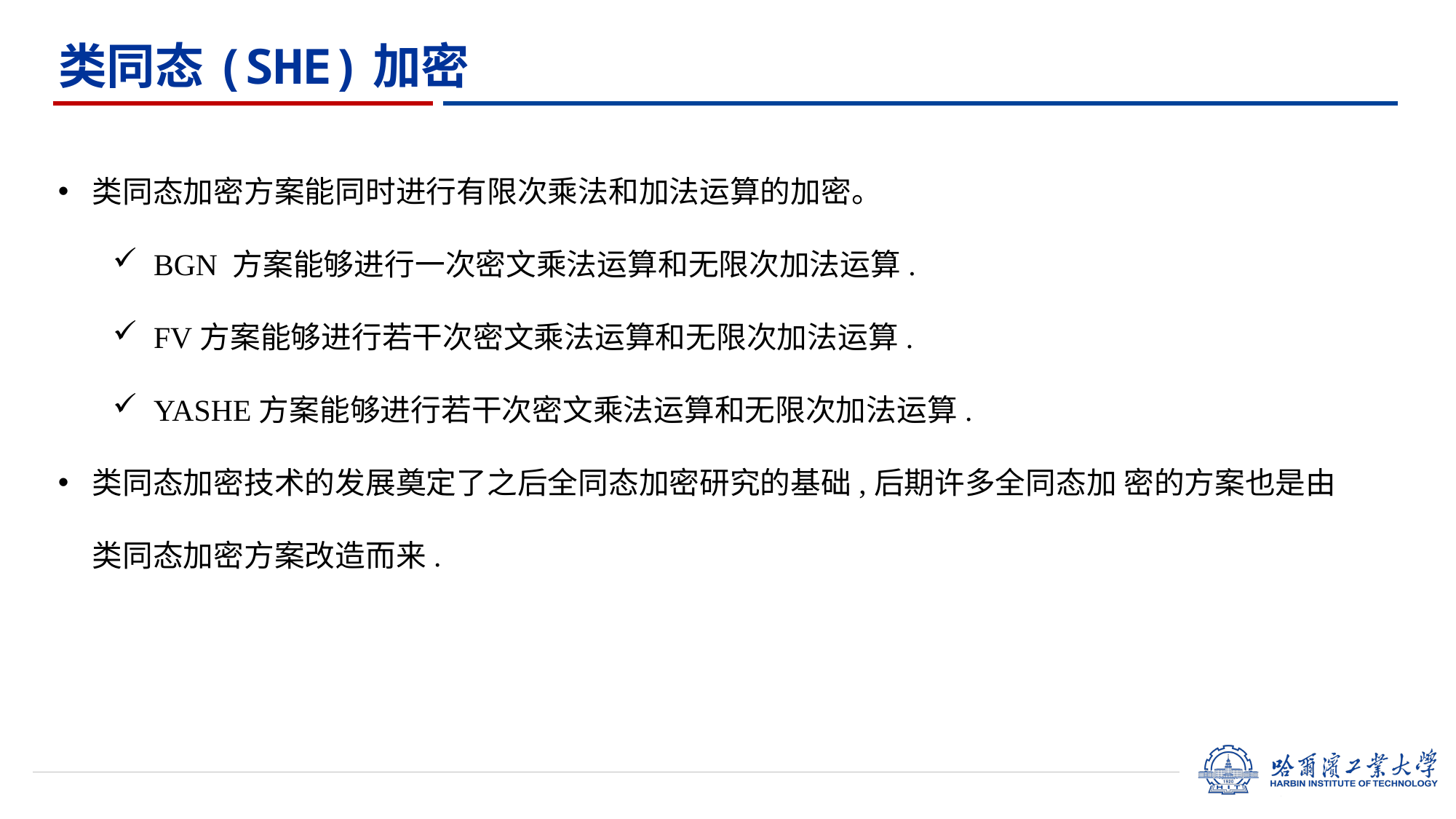

# 类同态(SHE)加密
类同态加密方案能同时进行有限次乘法和加法运算的加密。
BGN 方案能够进行一次密文乘法运算和无限次加法运算.
FV方案能够进行若干次密文乘法运算和无限次加法运算.
YASHE方案能够进行若干次密文乘法运算和无限次加法运算.
类同态加密技术的发展奠定了之后全同态加密研究的基础,后期许多全同态加 密的方案也是由类同态加密方案改造而来.